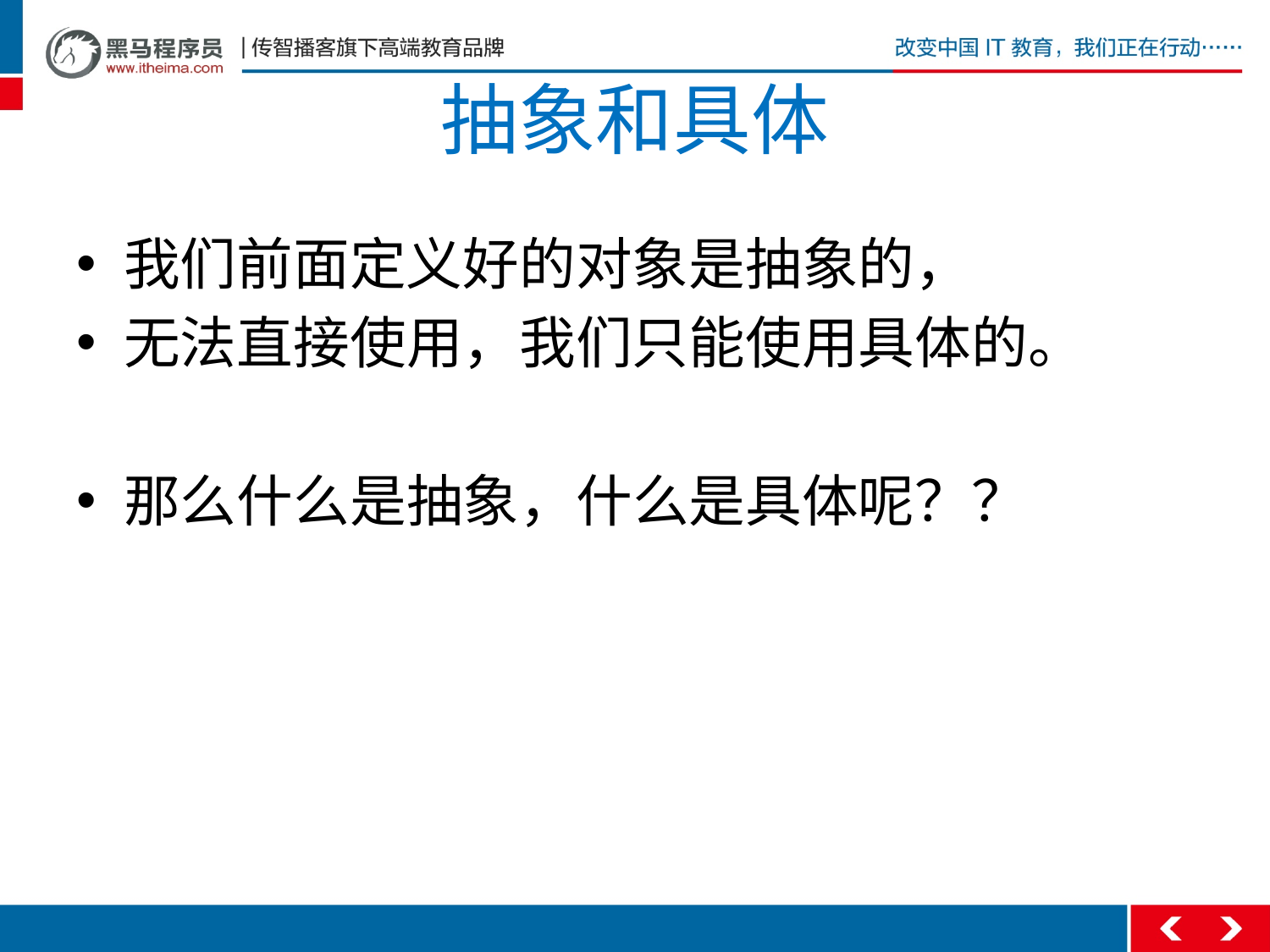

# 抽象和具体
我们前面定义好的对象是抽象的，
无法直接使用，我们只能使用具体的。

那么什么是抽象，什么是具体呢？？